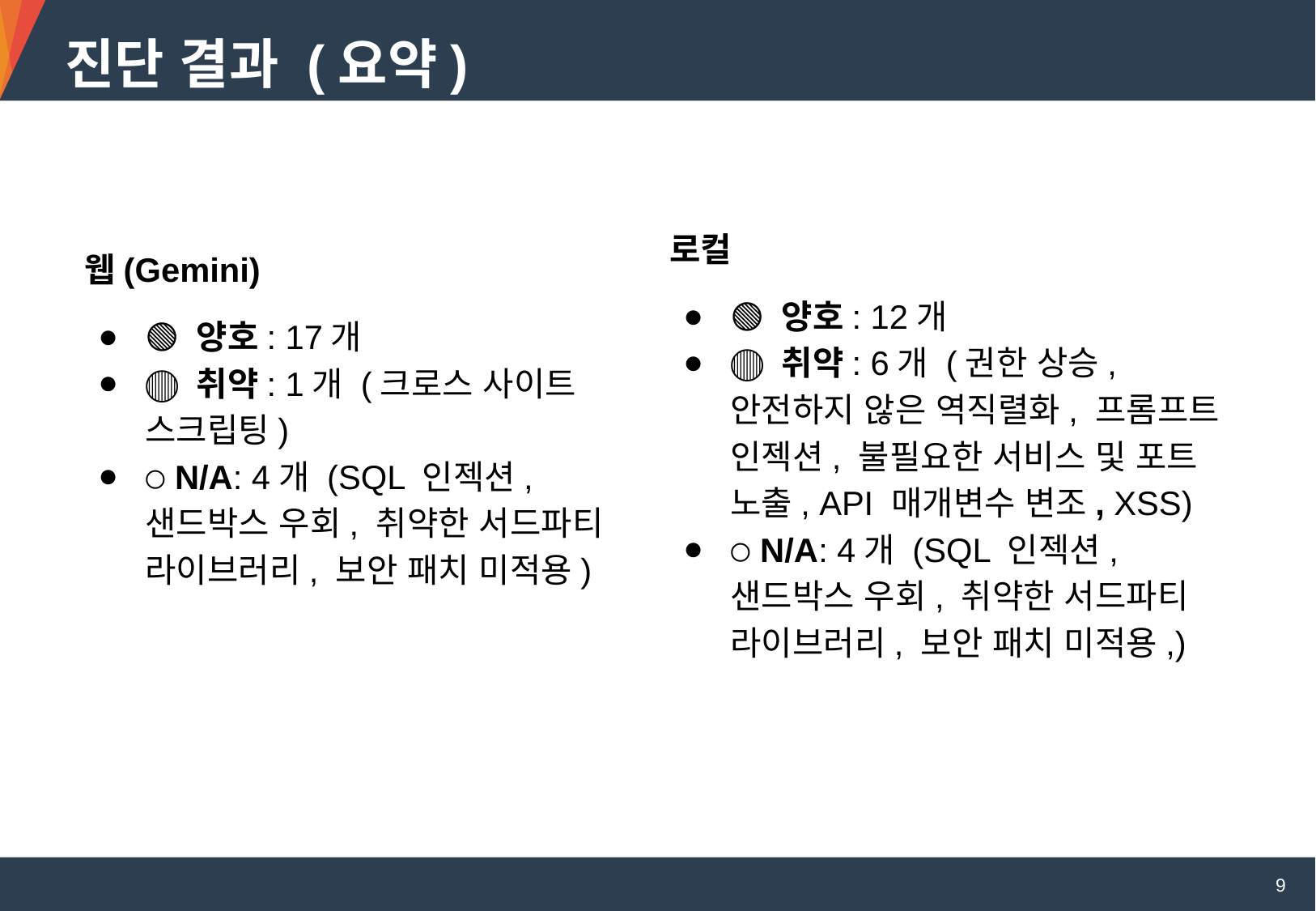

진단 결과 (요약)
로컬
🟢 양호: 12개
🔴 취약: 6개 (권한 상승, 안전하지 않은 역직렬화, 프롬프트 인젝션, 불필요한 서비스 및 포트 노출, API 매개변수 변조, XSS)
⚪ N/A: 4개 (SQL 인젝션, 샌드박스 우회, 취약한 서드파티 라이브러리, 보안 패치 미적용,)
웹(Gemini)
🟢 양호: 17개
🔴 취약: 1개 (크로스 사이트 스크립팅)
⚪ N/A: 4개 (SQL 인젝션, 샌드박스 우회, 취약한 서드파티 라이브러리, 보안 패치 미적용)

9